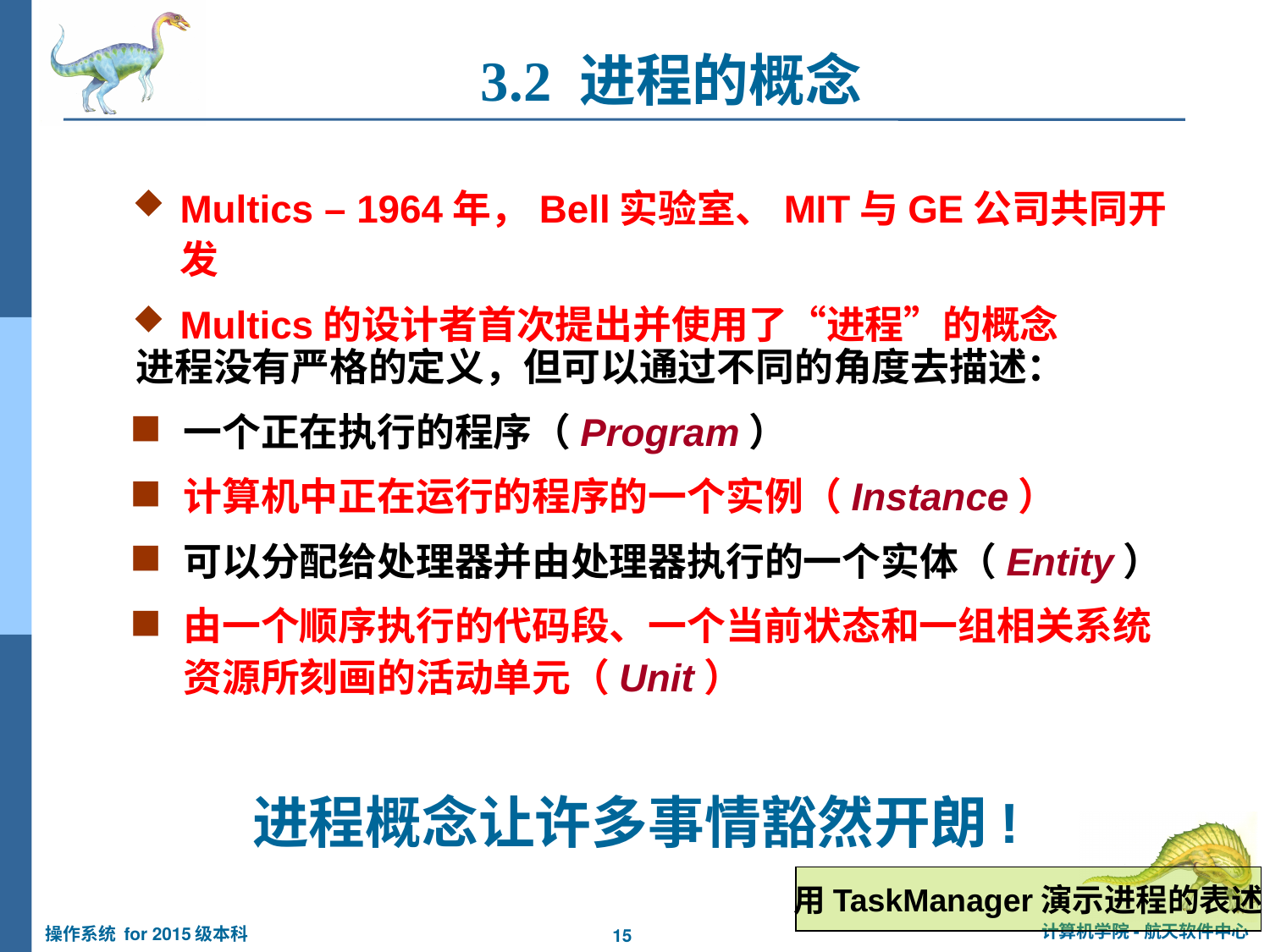

3.2 进程的概念
Multics – 1964年，Bell实验室、MIT与GE公司共同开发
Multics的设计者首次提出并使用了“进程”的概念
进程没有严格的定义，但可以通过不同的角度去描述：
一个正在执行的程序（Program）
计算机中正在运行的程序的一个实例（Instance）
可以分配给处理器并由处理器执行的一个实体（Entity）
由一个顺序执行的代码段、一个当前状态和一组相关系统
资源所刻画的活动单元（Unit）
进程概念让许多事情豁然开朗!
用TaskManager演示进程的表述